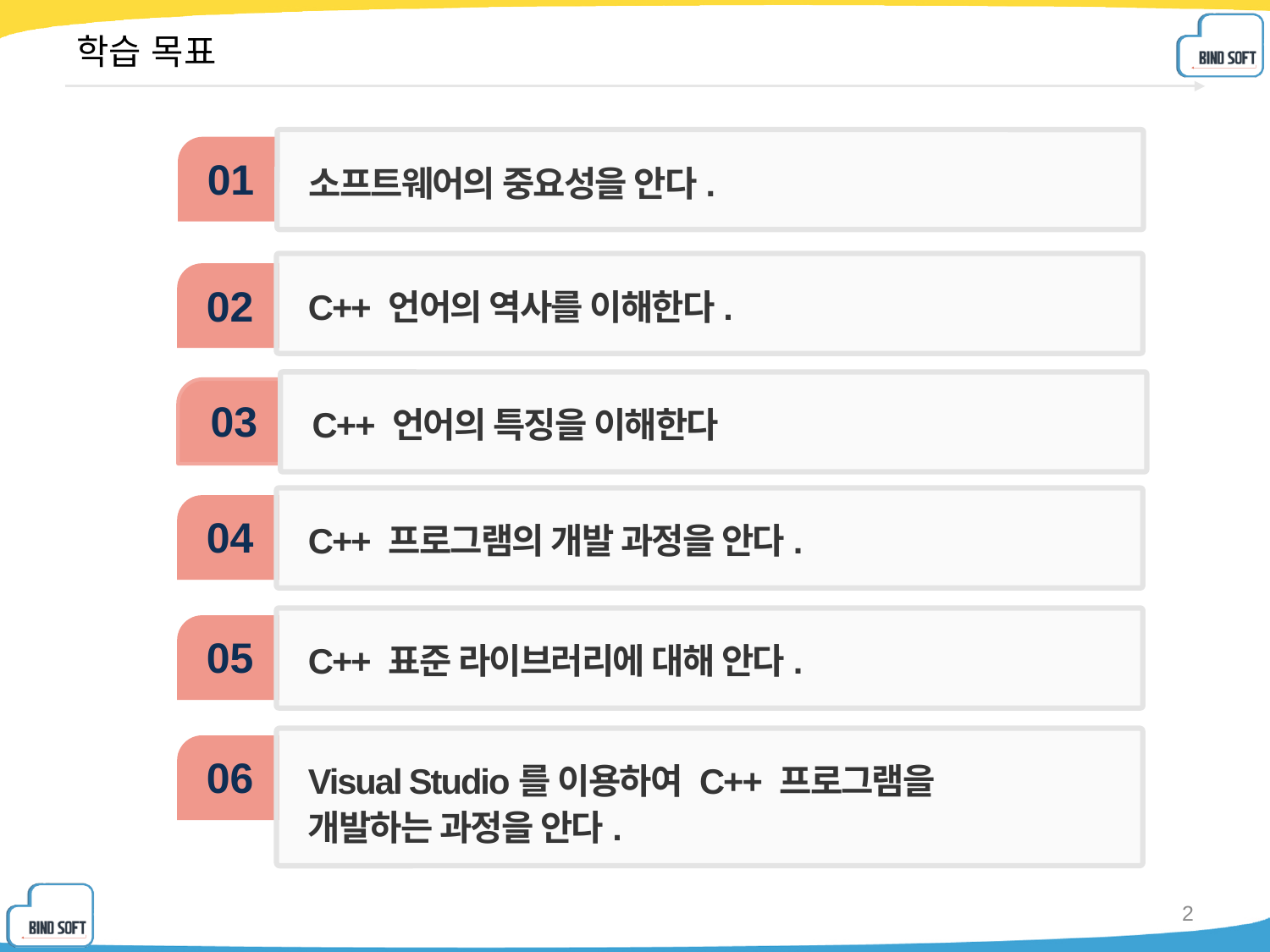

# 학습 목표

01
소프트웨어의 중요성을 안다.

02
C++ 언어의 역사를 이해한다.

03
C++ 언어의 특징을 이해한다

04
C++ 프로그램의 개발 과정을 안다.

05
C++ 표준 라이브러리에 대해 안다.

06
Visual Studio를 이용하여 C++ 프로그램을 개발하는 과정을 안다.
2